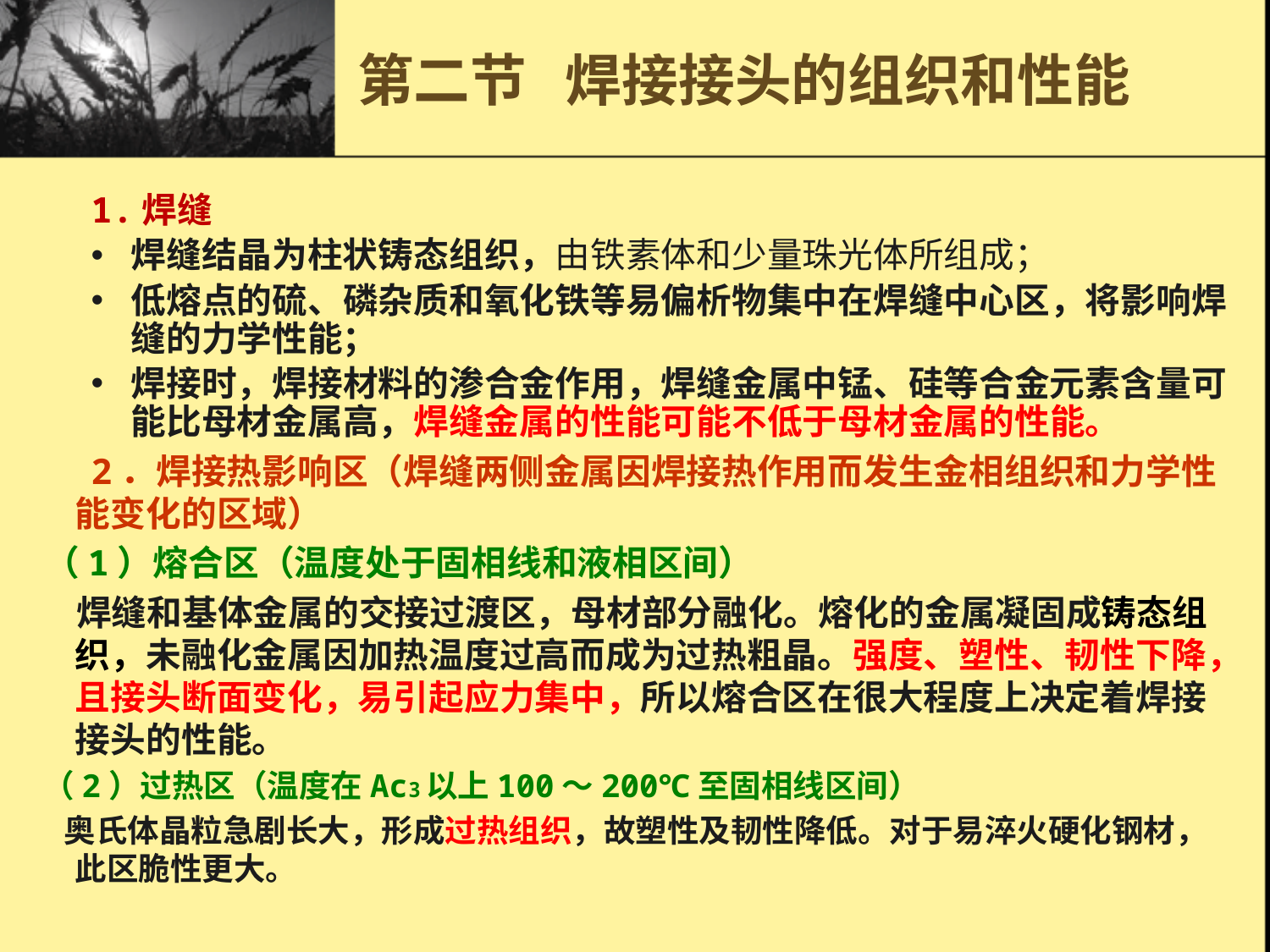

第二节   焊接接头的组织和性能
1.焊缝
焊缝结晶为柱状铸态组织，由铁素体和少量珠光体所组成；
低熔点的硫、磷杂质和氧化铁等易偏析物集中在焊缝中心区，将影响焊缝的力学性能；
焊接时，焊接材料的渗合金作用，焊缝金属中锰、硅等合金元素含量可能比母材金属高，焊缝金属的性能可能不低于母材金属的性能。
   2．焊接热影响区（焊缝两侧金属因焊接热作用而发生金相组织和力学性能变化的区域）
 （1）熔合区（温度处于固相线和液相区间）
     焊缝和基体金属的交接过渡区，母材部分融化。熔化的金属凝固成铸态组织，未融化金属因加热温度过高而成为过热粗晶。强度、塑性、韧性下降，且接头断面变化，易引起应力集中，所以熔合区在很大程度上决定着焊接接头的性能。
 （2）过热区（温度在Ac3以上100～200℃至固相线区间）
    奥氏体晶粒急剧长大，形成过热组织，故塑性及韧性降低。对于易淬火硬化钢材，此区脆性更大。